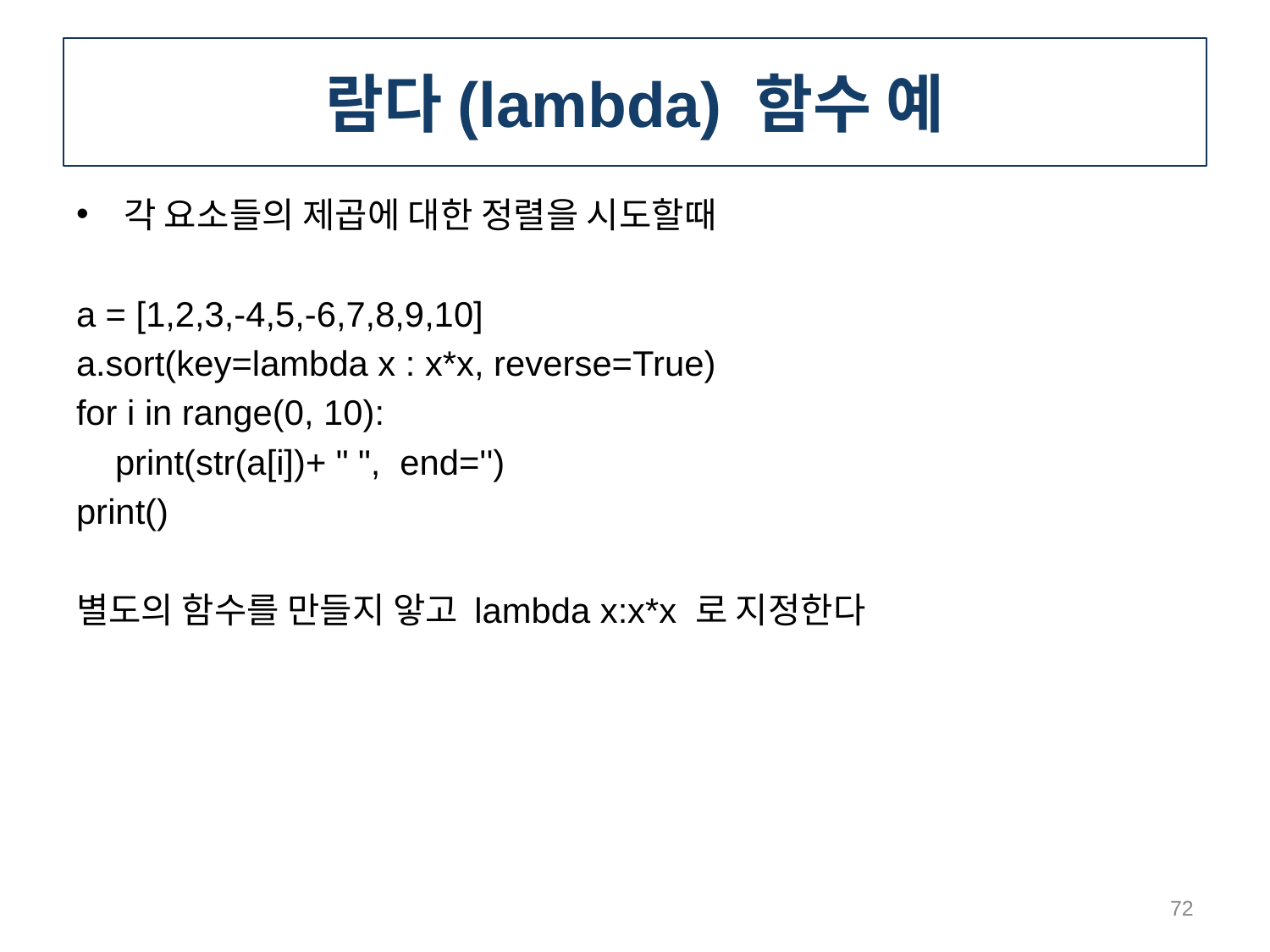

# 람다(lambda) 함수 예
각 요소들의 제곱에 대한 정렬을 시도할때

a = [1,2,3,-4,5,-6,7,8,9,10]
a.sort(key=lambda x : x*x, reverse=True)
for i in range(0, 10):
    print(str(a[i])+ " ",  end='')
print()

별도의 함수를 만들지 앟고 lambda x:x*x 로 지정한다
72